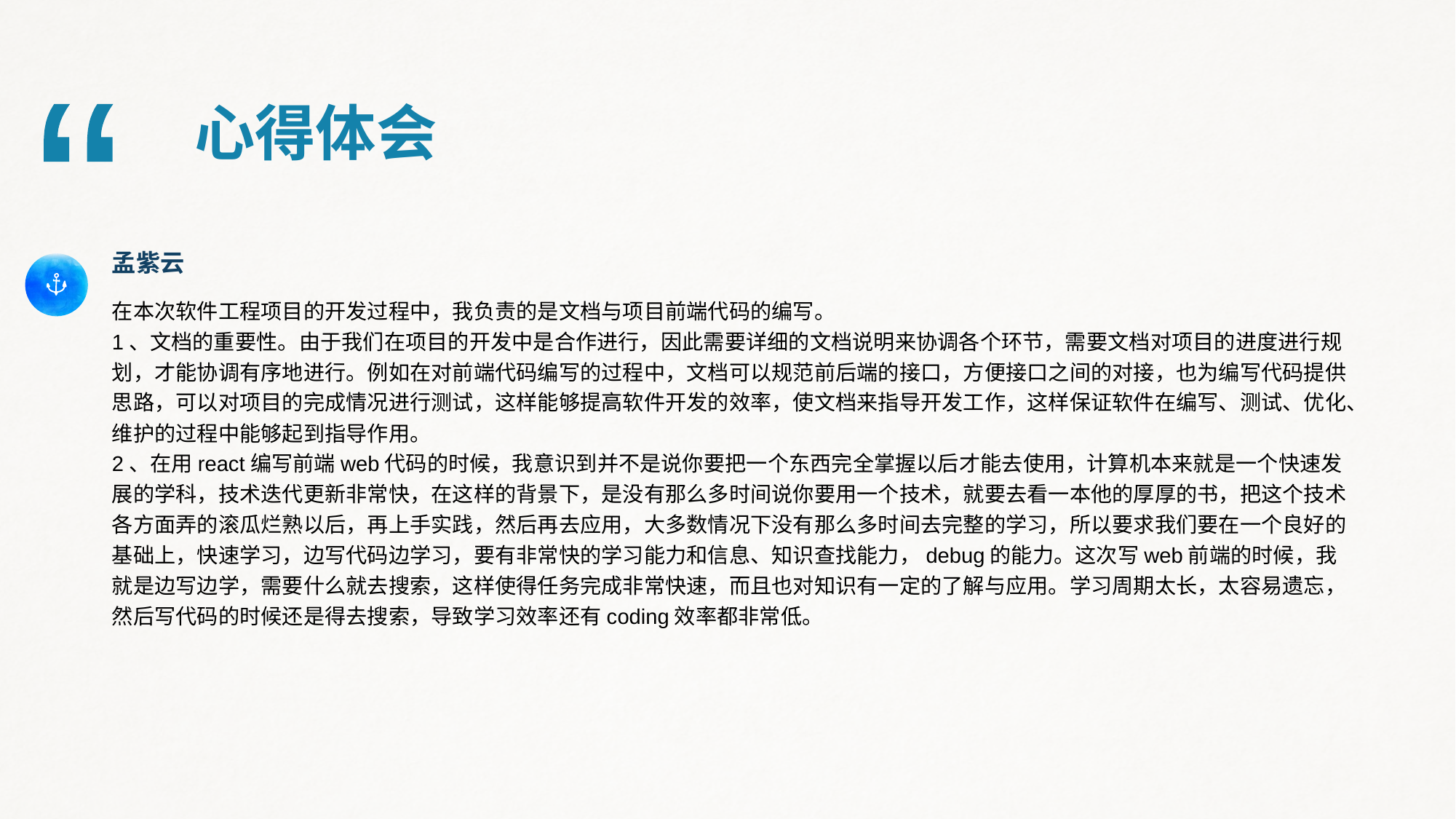

心得体会
“
孟紫云

在本次软件工程项目的开发过程中，我负责的是文档与项目前端代码的编写。
1、文档的重要性。由于我们在项目的开发中是合作进行，因此需要详细的文档说明来协调各个环节，需要文档对项目的进度进行规划，才能协调有序地进行。例如在对前端代码编写的过程中，文档可以规范前后端的接口，方便接口之间的对接，也为编写代码提供思路，可以对项目的完成情况进行测试，这样能够提高软件开发的效率，使文档来指导开发工作，这样保证软件在编写、测试、优化、维护的过程中能够起到指导作用。
2、在用react编写前端web代码的时候，我意识到并不是说你要把一个东西完全掌握以后才能去使用，计算机本来就是一个快速发展的学科，技术迭代更新非常快，在这样的背景下，是没有那么多时间说你要用一个技术，就要去看一本他的厚厚的书，把这个技术各方面弄的滚瓜烂熟以后，再上手实践，然后再去应用，大多数情况下没有那么多时间去完整的学习，所以要求我们要在一个良好的基础上，快速学习，边写代码边学习，要有非常快的学习能力和信息、知识查找能力，debug的能力。这次写web前端的时候，我就是边写边学，需要什么就去搜索，这样使得任务完成非常快速，而且也对知识有一定的了解与应用。学习周期太长，太容易遗忘，然后写代码的时候还是得去搜索，导致学习效率还有coding效率都非常低。